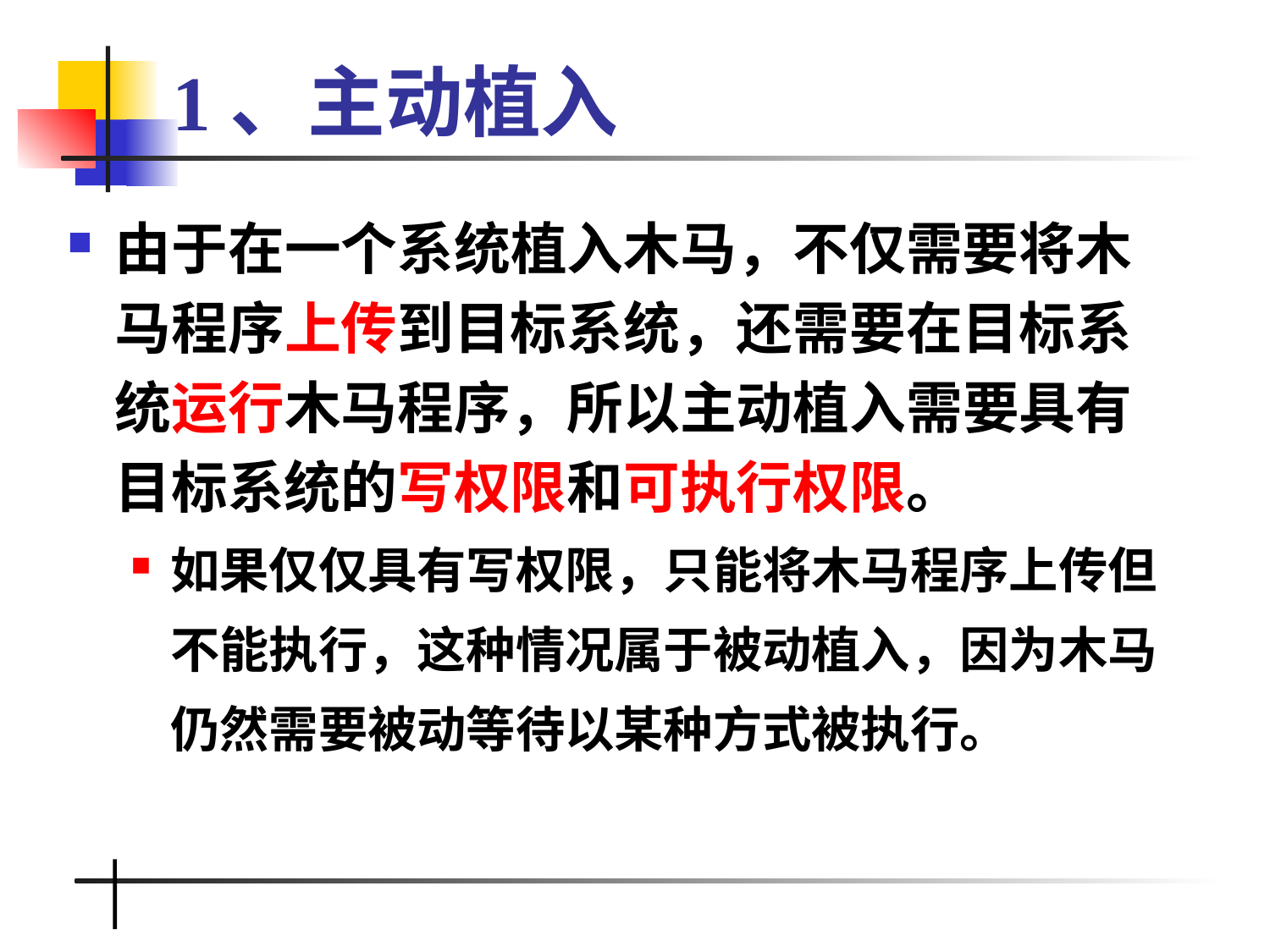

# 1、主动植入
由于在一个系统植入木马，不仅需要将木马程序上传到目标系统，还需要在目标系统运行木马程序，所以主动植入需要具有目标系统的写权限和可执行权限。
如果仅仅具有写权限，只能将木马程序上传但不能执行，这种情况属于被动植入，因为木马仍然需要被动等待以某种方式被执行。